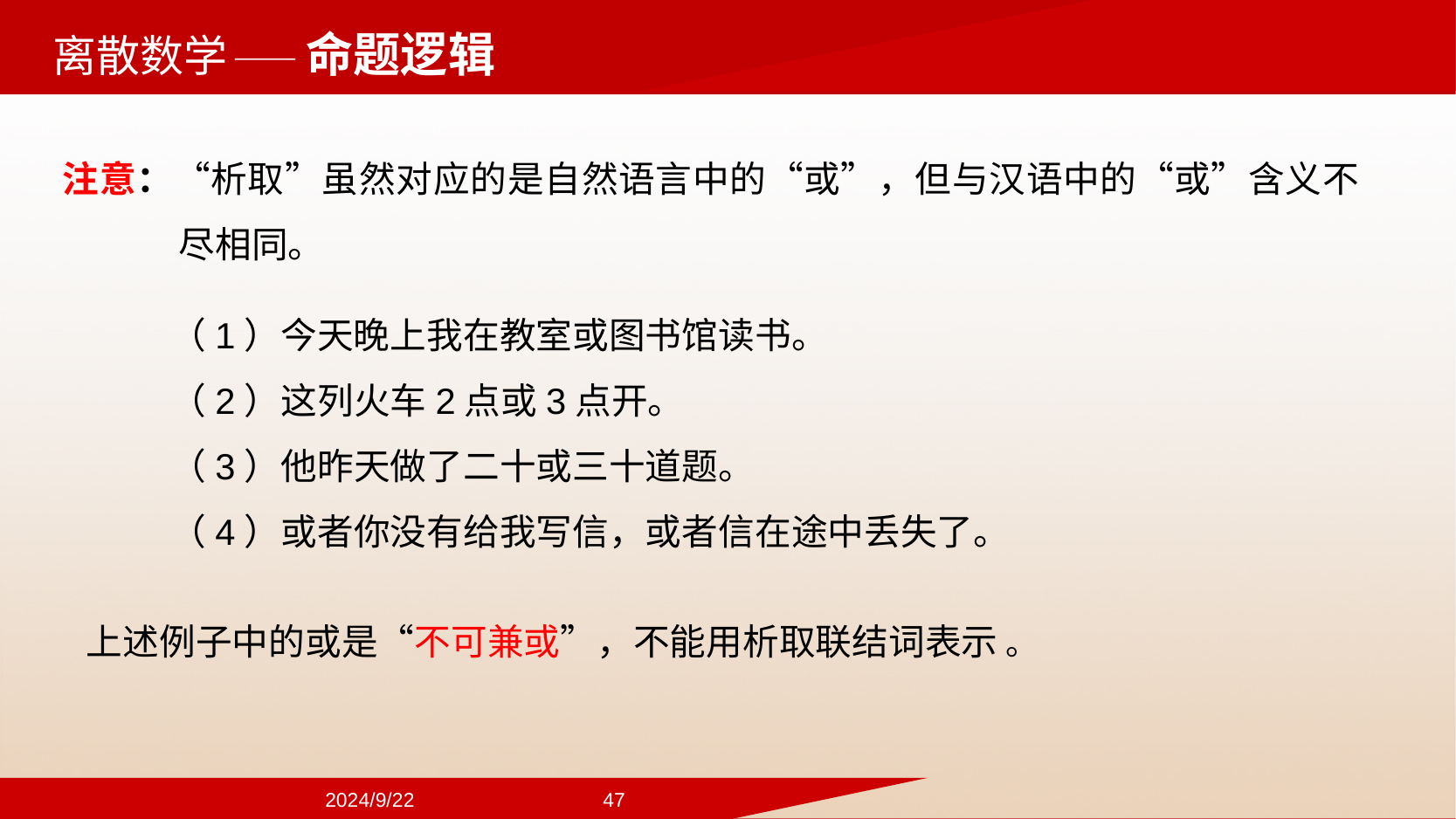

——命题逻辑
注意：“析取”虽然对应的是自然语言中的“或”，但与汉语中的“或”含义不尽相同。
（1）今天晚上我在教室或图书馆读书。
（2）这列火车2点或3点开。
（3）他昨天做了二十或三十道题。
（4）或者你没有给我写信，或者信在途中丢失了。
上述例子中的或是“不可兼或”，不能用析取联结词表示 。
2024/9/22
47